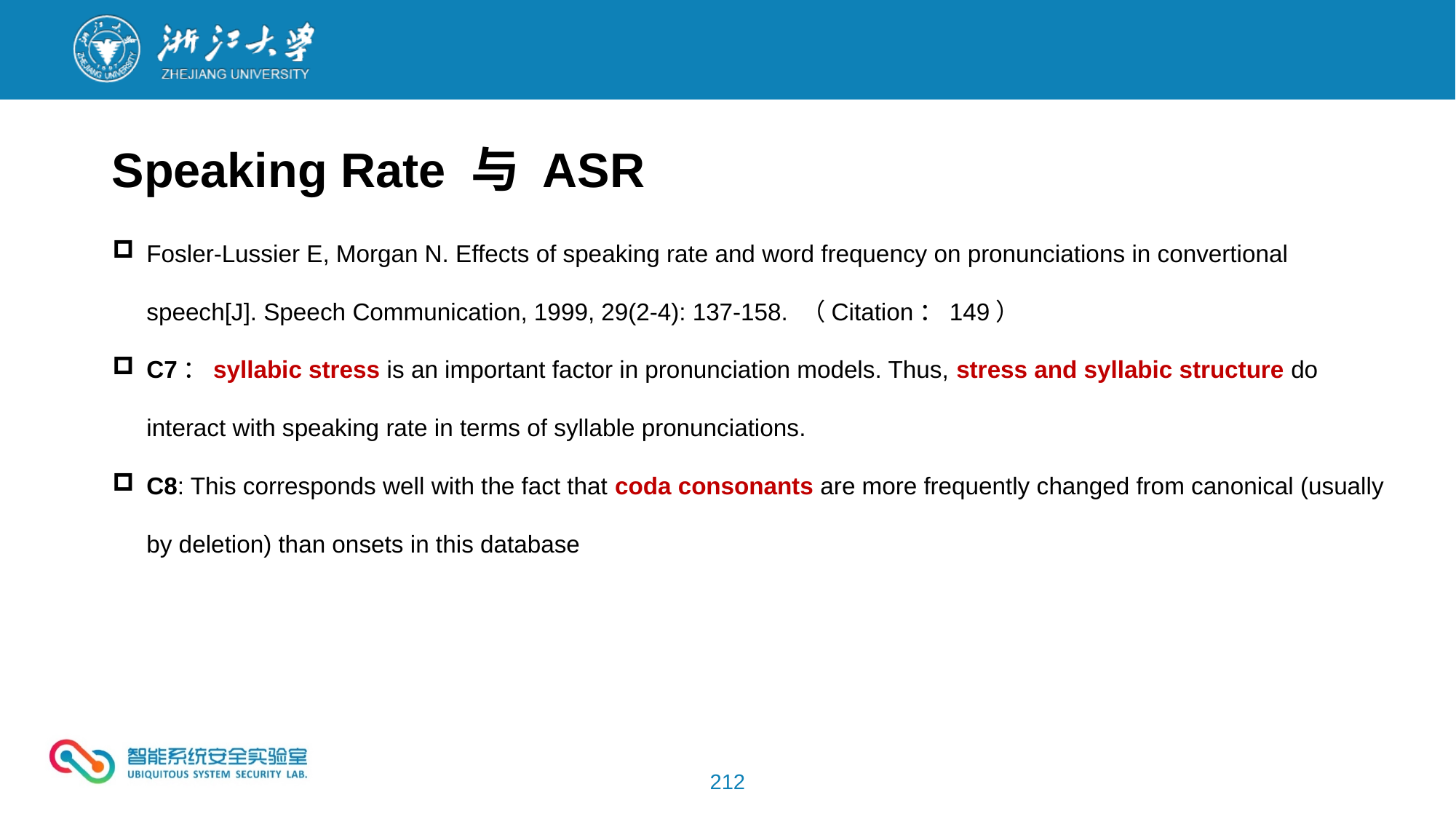

Speaking Rate 与 ASR
Fosler-Lussier E, Morgan N. Effects of speaking rate and word frequency on pronunciations in convertional speech[J]. Speech Communication, 1999, 29(2-4): 137-158. （Citation：149）
C7：syllabic stress is an important factor in pronunciation models. Thus, stress and syllabic structure do interact with speaking rate in terms of syllable pronunciations.
C8: This corresponds well with the fact that coda consonants are more frequently changed from canonical (usually by deletion) than onsets in this database